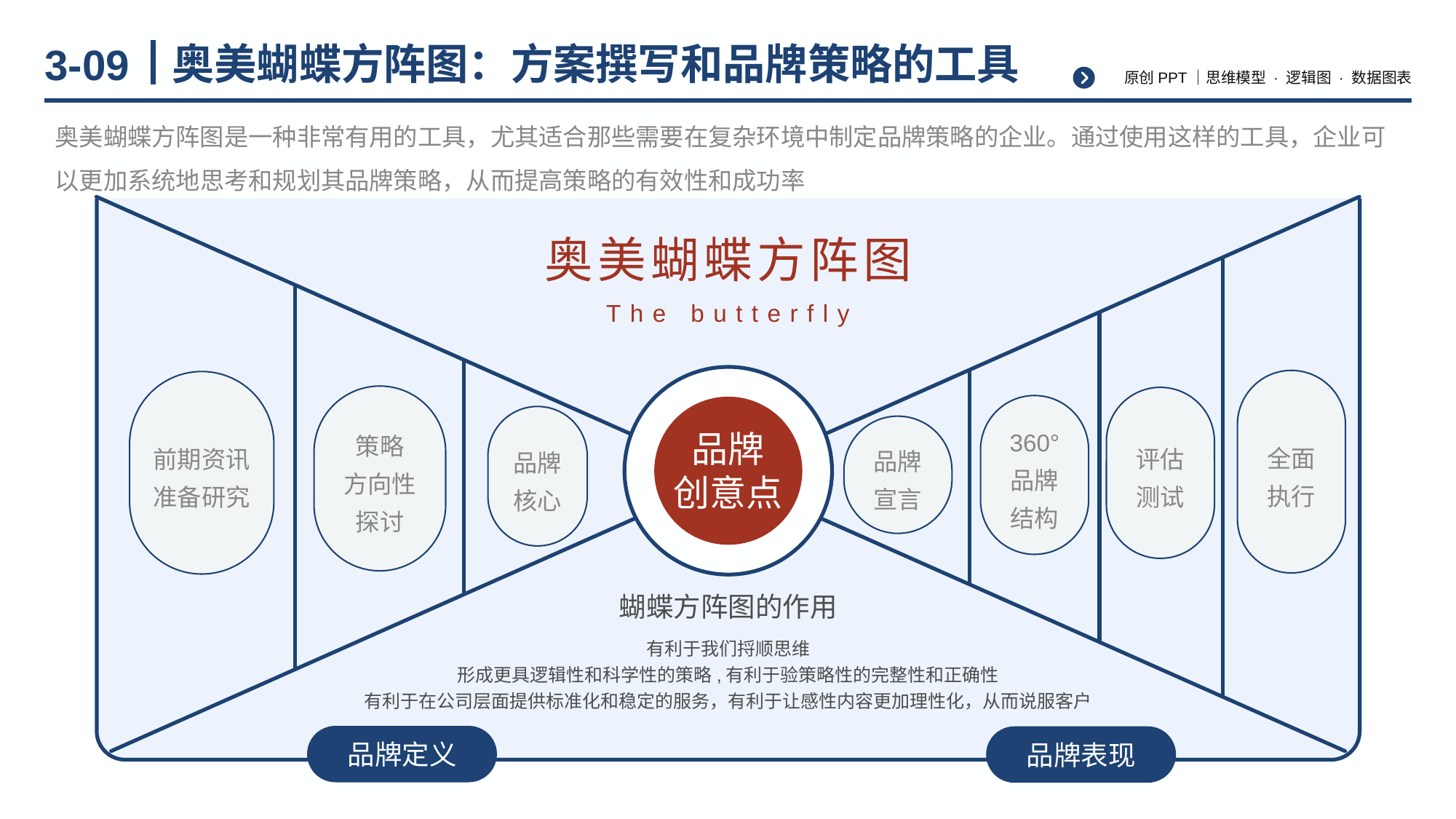

# 奥美蝴蝶方阵图：方案撰写和品牌策略的工具
3-09
奥美蝴蝶方阵图是一种非常有用的工具，尤其适合那些需要在复杂环境中制定品牌策略的企业。通过使用这样的工具，企业可以更加系统地思考和规划其品牌策略，从而提高策略的有效性和成功率

奥美蝴蝶方阵图
The butterfly

360°
品牌
结构

品牌
创意点
策略
方向性
探讨

全面
执行
前期资讯
准备研究
评估
测试
品牌
宣言
品牌
核心
蝴蝶方阵图的作用
有利于我们捋顺思维
形成更具逻辑性和科学性的策略,有利于验策略性的完整性和正确性
有利于在公司层面提供标准化和稳定的服务，有利于让感性内容更加理性化，从而说服客户

品牌定义
品牌表现